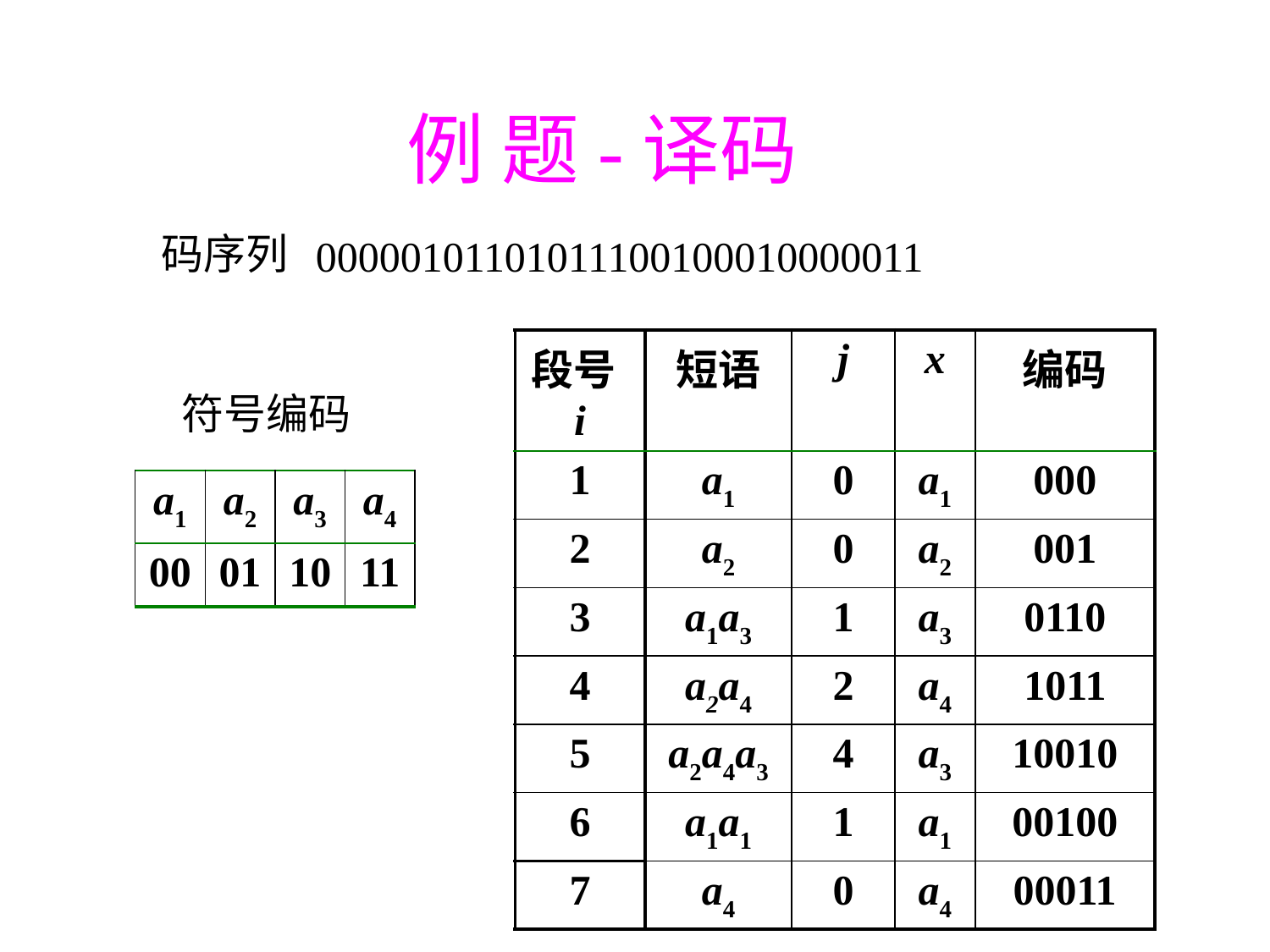

例 题-译码
码序列
00000101101011100100010000011
| 段号i | 短语 | j | x | 编码 |
| --- | --- | --- | --- | --- |
| 1 | a1 | 0 | a1 | 000 |
| 2 | a2 | 0 | a2 | 001 |
| 3 | a1a3 | 1 | a3 | 0110 |
| 4 | a2a4 | 2 | a4 | 1011 |
| 5 | a2a4a3 | 4 | a3 | 10010 |
| 6 | a1a1 | 1 | a1 | 00100 |
| 7 | a4 | 0 | a4 | 00011 |
符号编码
| a1 | a2 | a3 | a4 |
| --- | --- | --- | --- |
| 00 | 01 | 10 | 11 |